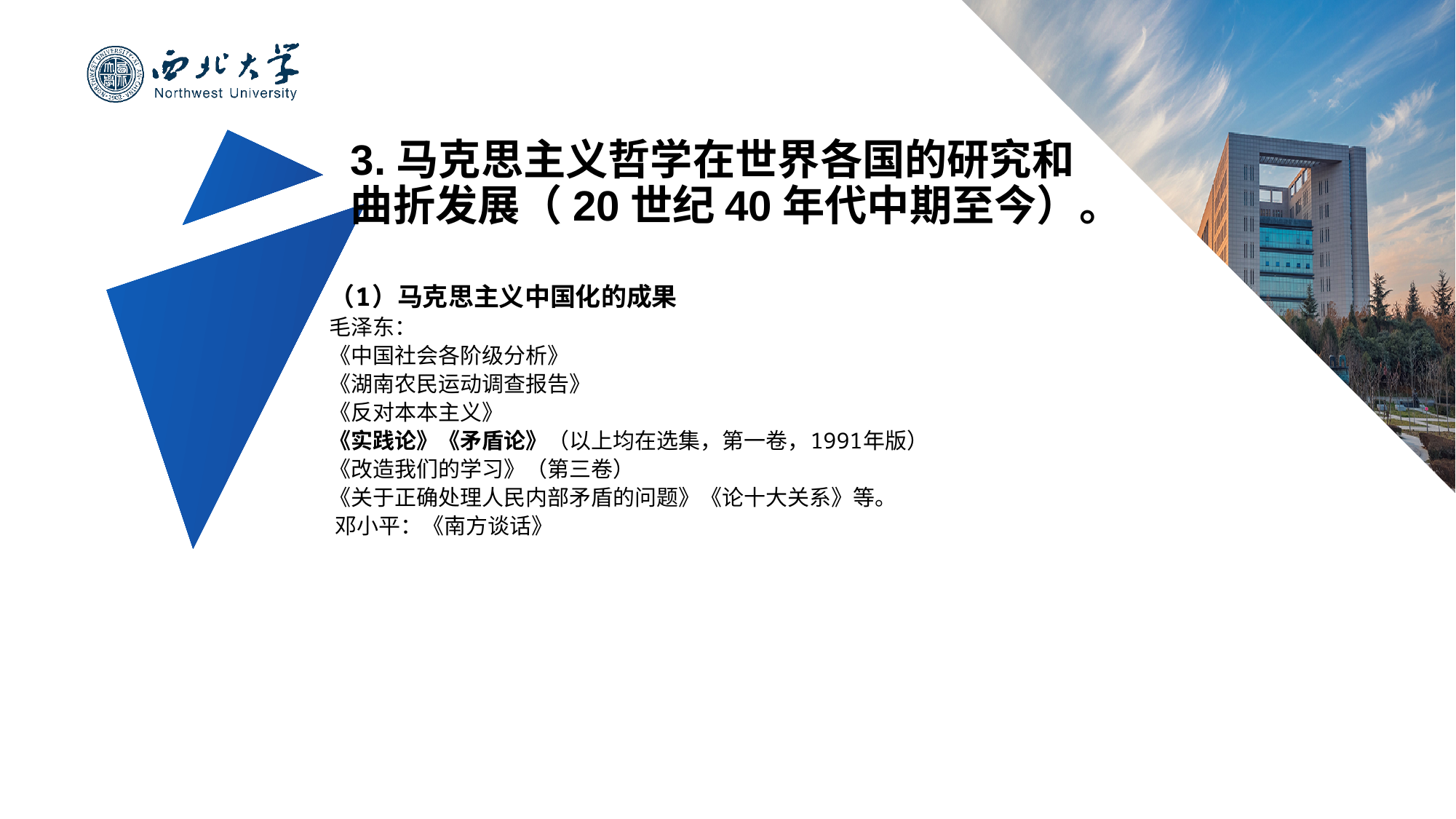

# 3.马克思主义哲学在世界各国的研究和曲折发展（20世纪40年代中期至今）。
（1）马克思主义中国化的成果
毛泽东：
《中国社会各阶级分析》
《湖南农民运动调查报告》
《反对本本主义》
《实践论》《矛盾论》（以上均在选集，第一卷，1991年版）
《改造我们的学习》（第三卷）
《关于正确处理人民内部矛盾的问题》《论十大关系》等。
 邓小平：《南方谈话》